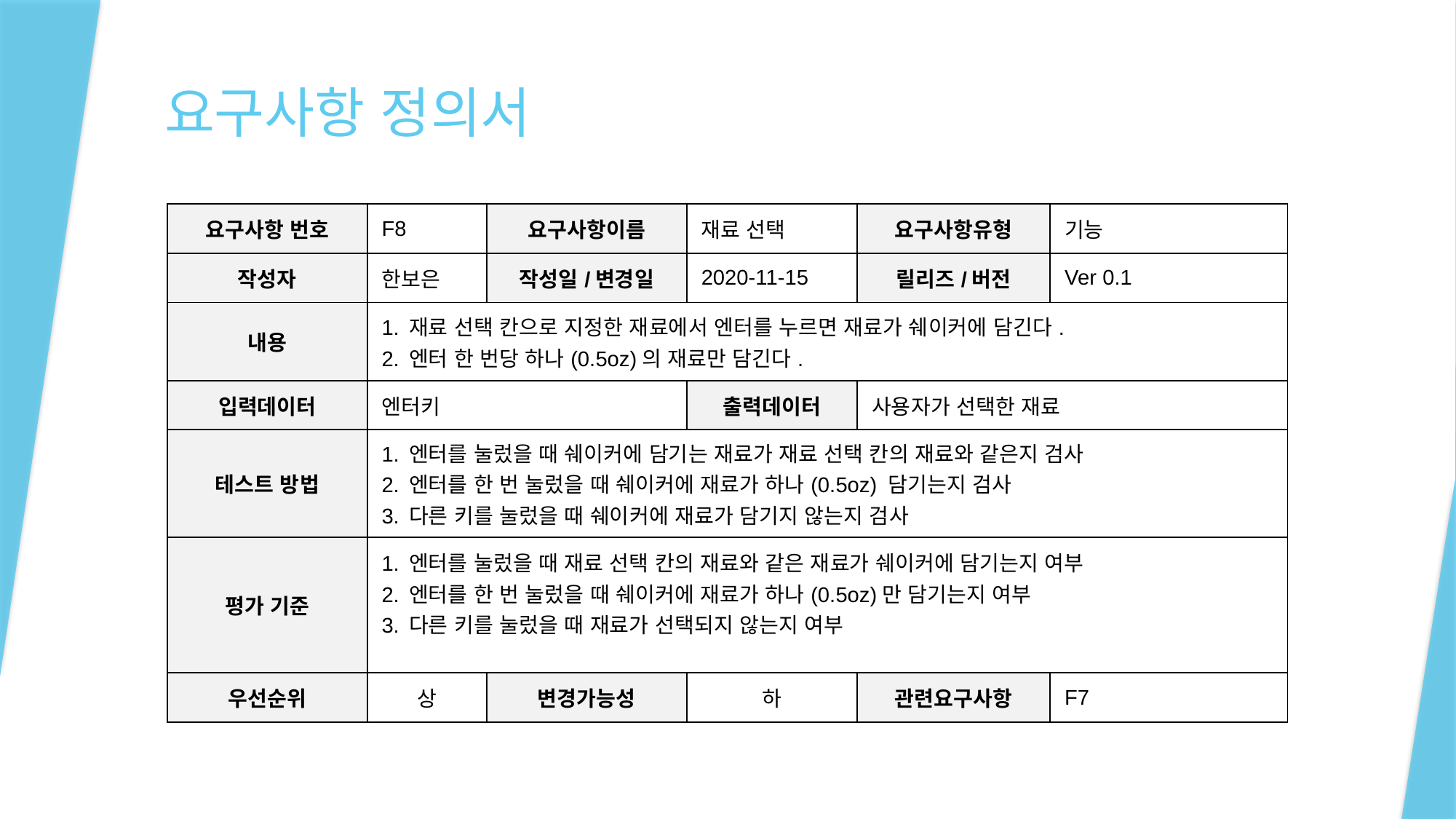

# 요구사항 정의서
| 요구사항 번호 | F8 | 요구사항이름 | 재료 선택 | 요구사항유형 | 기능 |
| --- | --- | --- | --- | --- | --- |
| 작성자 | 한보은 | 작성일/변경일 | 2020-11-15 | 릴리즈/버전 | Ver 0.1 |
| 내용 | 재료 선택 칸으로 지정한 재료에서 엔터를 누르면 재료가 쉐이커에 담긴다. 엔터 한 번당 하나(0.5oz)의 재료만 담긴다. |  |  |  |  |
| 입력데이터 | 엔터키 |  | 출력데이터 | 사용자가 선택한 재료 |  |
| 테스트 방법 | 엔터를 눌렀을 때 쉐이커에 담기는 재료가 재료 선택 칸의 재료와 같은지 검사 엔터를 한 번 눌렀을 때 쉐이커에 재료가 하나(0.5oz) 담기는지 검사 다른 키를 눌렀을 때 쉐이커에 재료가 담기지 않는지 검사 |  |  |  |  |
| 평가 기준 | 엔터를 눌렀을 때 재료 선택 칸의 재료와 같은 재료가 쉐이커에 담기는지 여부 엔터를 한 번 눌렀을 때 쉐이커에 재료가 하나(0.5oz)만 담기는지 여부 다른 키를 눌렀을 때 재료가 선택되지 않는지 여부 |  |  |  |  |
| 우선순위 | 상 | 변경가능성 | 하 | 관련요구사항 | F7 |